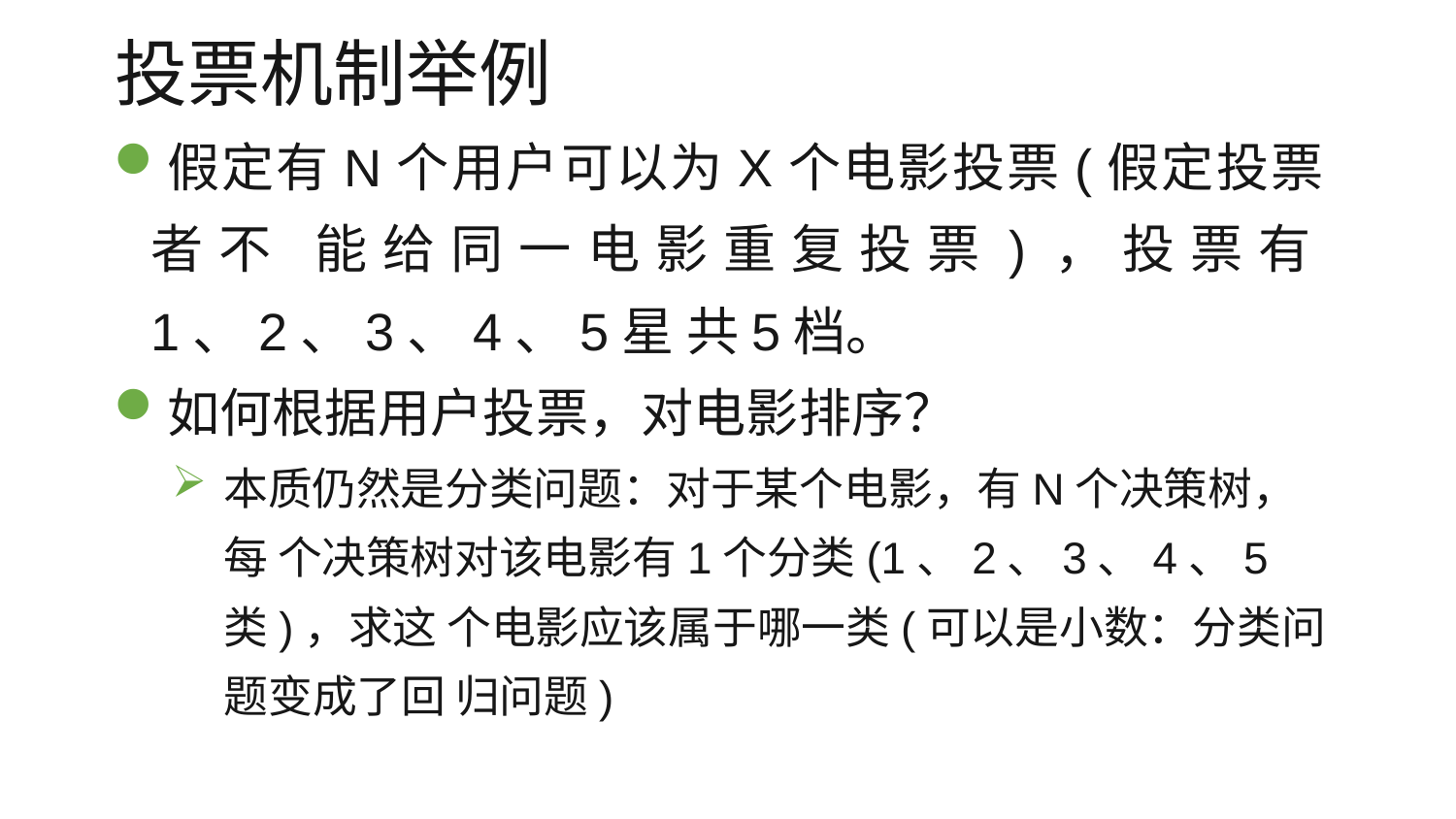

# 投票机制举例
假定有N个用户可以为X个电影投票(假定投票者不 能给同一电影重复投票)，投票有1、2、3、4、5星 共5档。
如何根据用户投票，对电影排序？
本质仍然是分类问题：对于某个电影，有N个决策树，每 个决策树对该电影有1个分类(1、2、3、4、5类)，求这 个电影应该属于哪一类(可以是小数：分类问题变成了回 归问题)